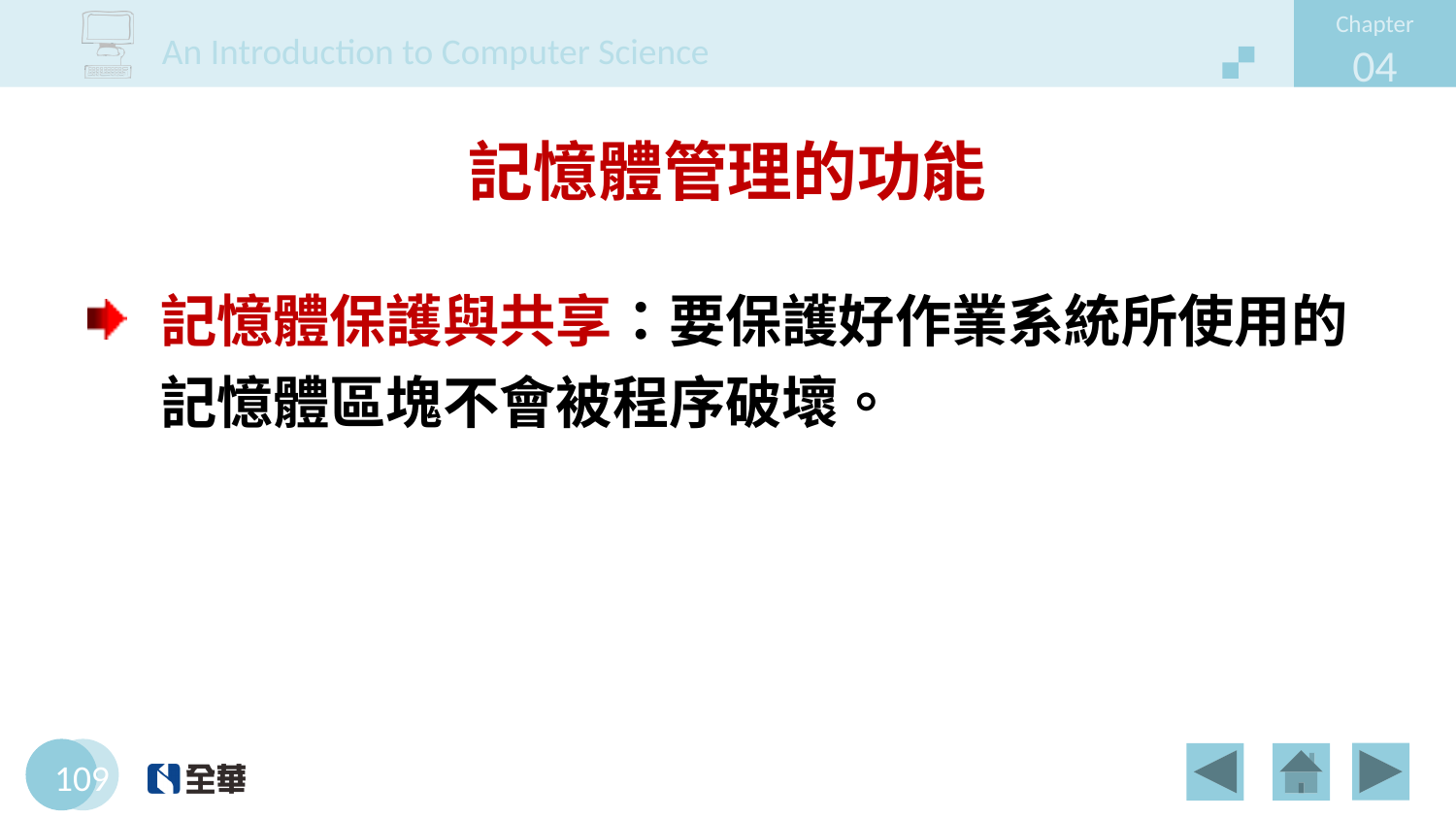

# 記憶體管理的功能
記憶體保護與共享：要保護好作業系統所使用的記憶體區塊不會被程序破壞。